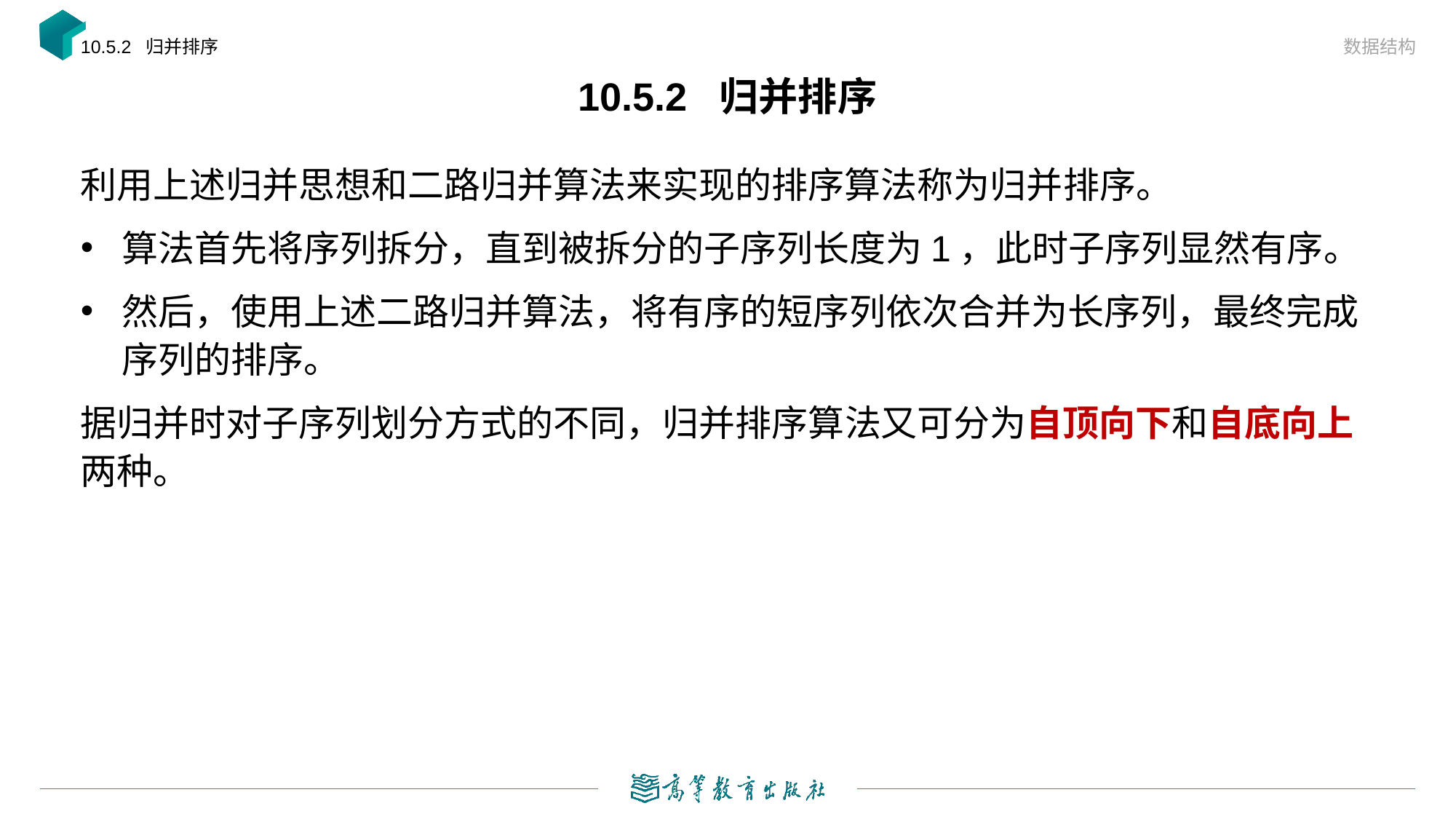

数据结构
10.5.2  归并排序
# 10.5.2  归并排序
利用上述归并思想和二路归并算法来实现的排序算法称为归并排序。
算法首先将序列拆分，直到被拆分的子序列长度为1，此时子序列显然有序。
然后，使用上述二路归并算法，将有序的短序列依次合并为长序列，最终完成序列的排序。
据归并时对子序列划分方式的不同，归并排序算法又可分为自顶向下和自底向上两种。